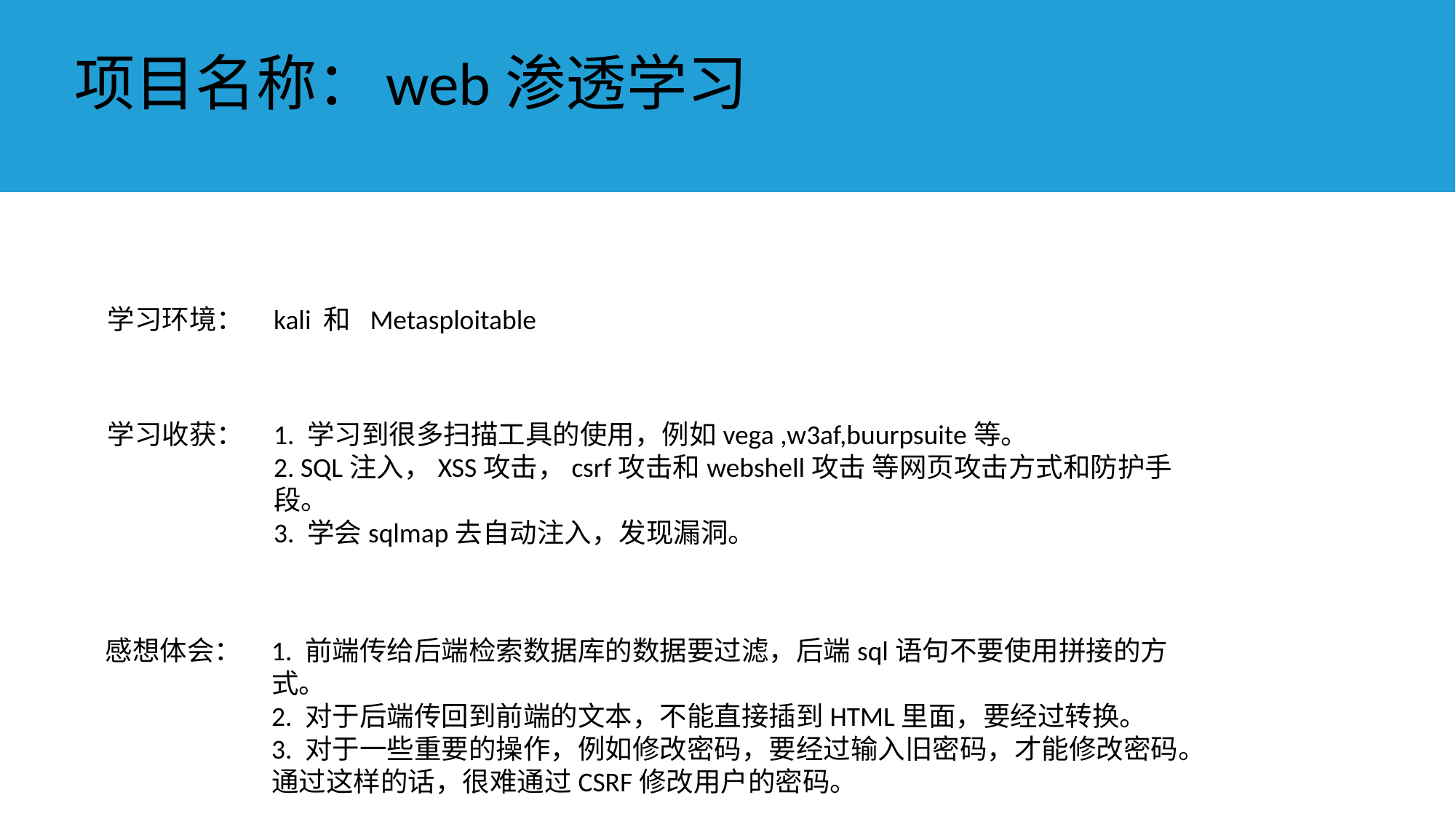

项目名称：
项目名称
web渗透学习
学习环境：
kali 和  Metasploitable
学习收获：
1. 学习到很多扫描工具的使用，例如vega ,w3af,buurpsuite等。
2. SQL注入，XSS攻击，csrf攻击和webshell攻击 等网页攻击方式和防护手段。
3. 学会sqlmap去自动注入，发现漏洞。
感想体会：
1. 前端传给后端检索数据库的数据要过滤，后端sql语句不要使用拼接的方式。
2. 对于后端传回到前端的文本，不能直接插到HTML里面，要经过转换。
3. 对于一些重要的操作，例如修改密码，要经过输入旧密码，才能修改密码。通过这样的话，很难通过CSRF修改用户的密码。